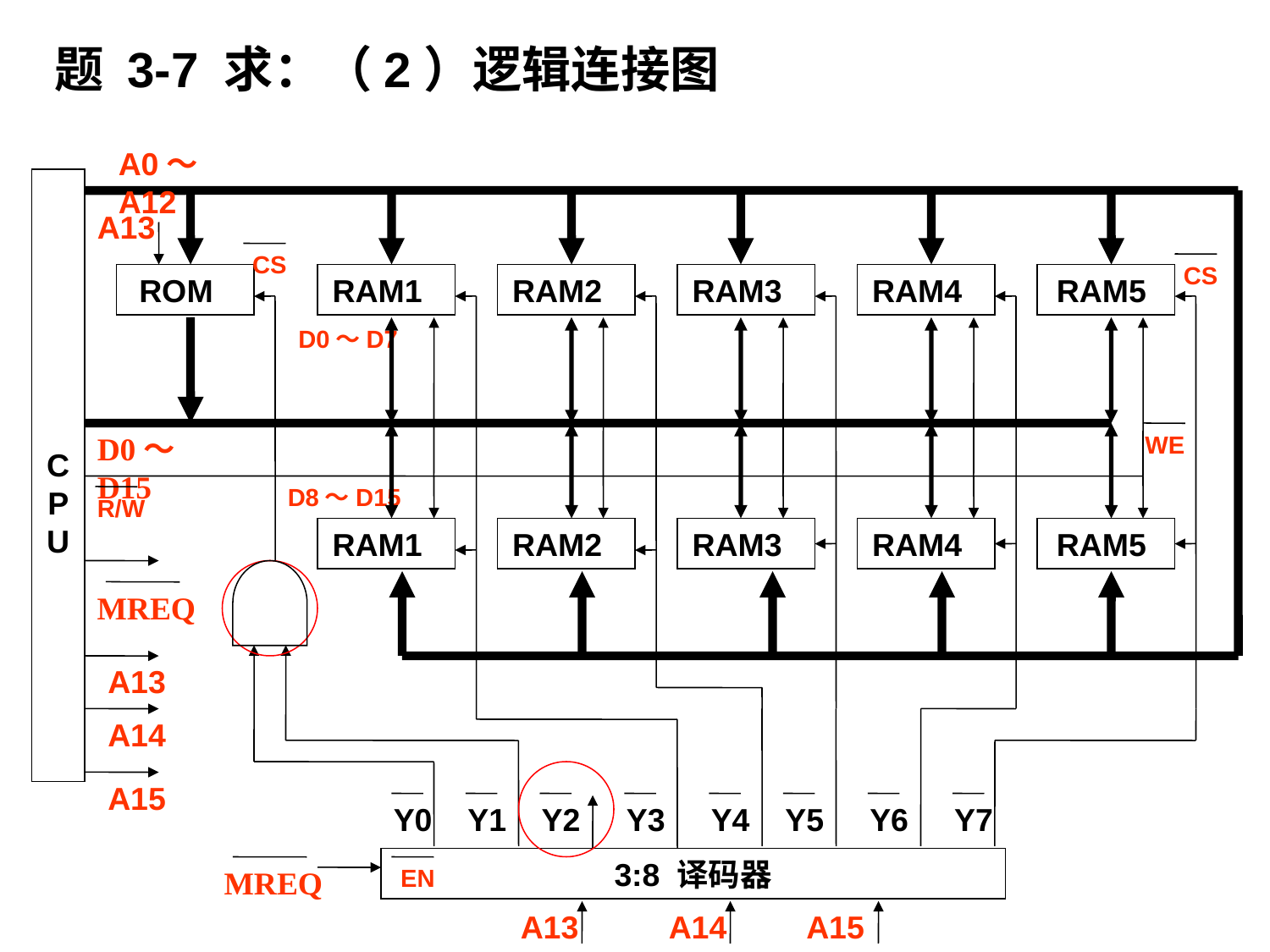

题 3-7 求：（2）逻辑连接图
A0～A12

CPU

A13

 CS

 CS

ROM
RAM1
RAM2
RAM3
RAM4
RAM5

D0～D7

D0～D15

WE

D8～D15
R/W

RAM1
RAM2
RAM3
RAM4
RAM5

MREQ

A13

A14

A15
Y0

Y1

Y2

Y3

Y4

Y5

Y6

Y7

3:8 译码器
MREQ

 EN

A13

A14

A15